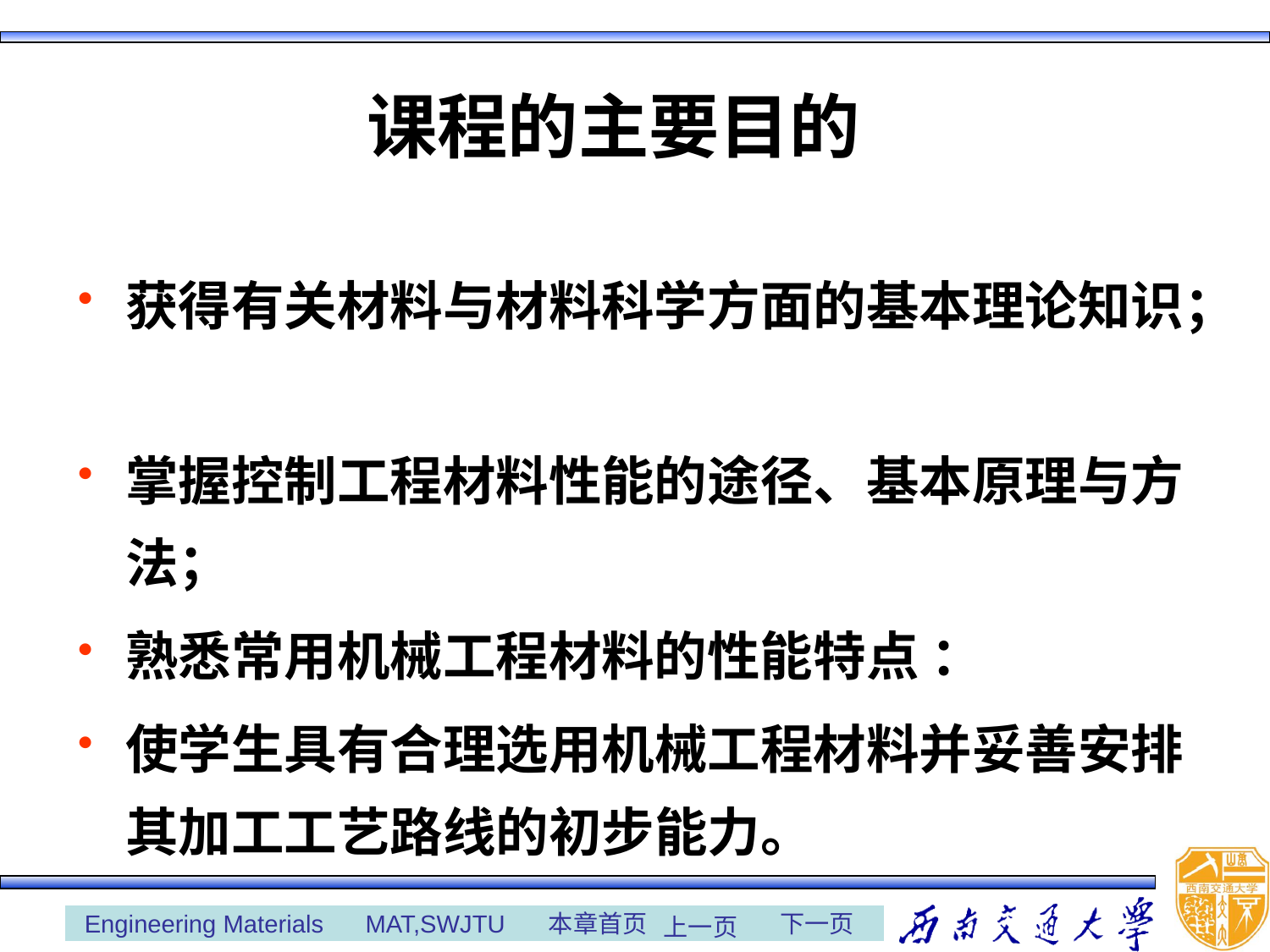

# 课程的主要目的
获得有关材料与材料科学方面的基本理论知识；
掌握控制工程材料性能的途径、基本原理与方法；
熟悉常用机械工程材料的性能特点 ：
使学生具有合理选用机械工程材料并妥善安排其加工工艺路线的初步能力。